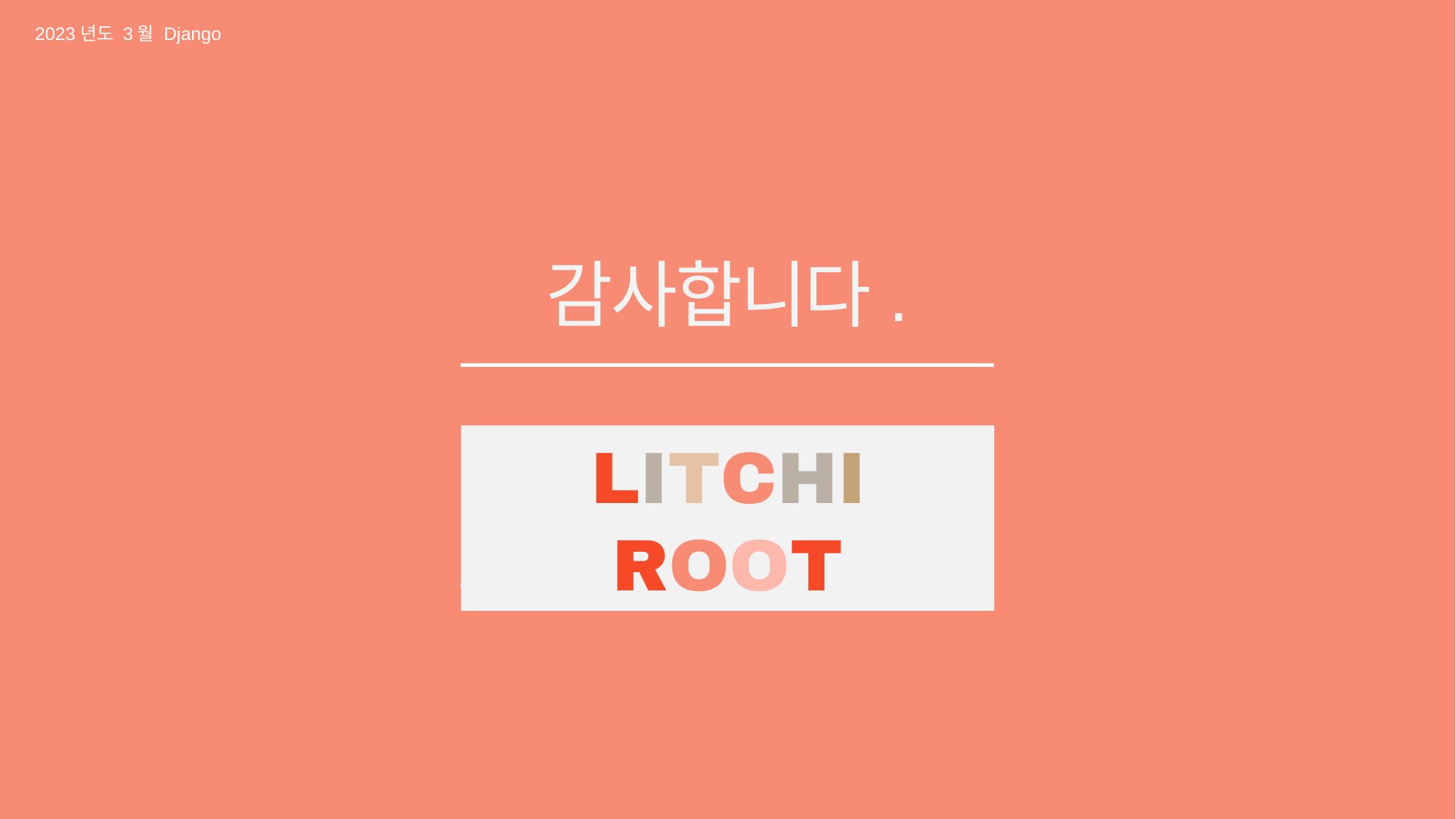

2023년도 3월 Django
감사합니다.
LITCHI ROOT
LITCHI ROOT